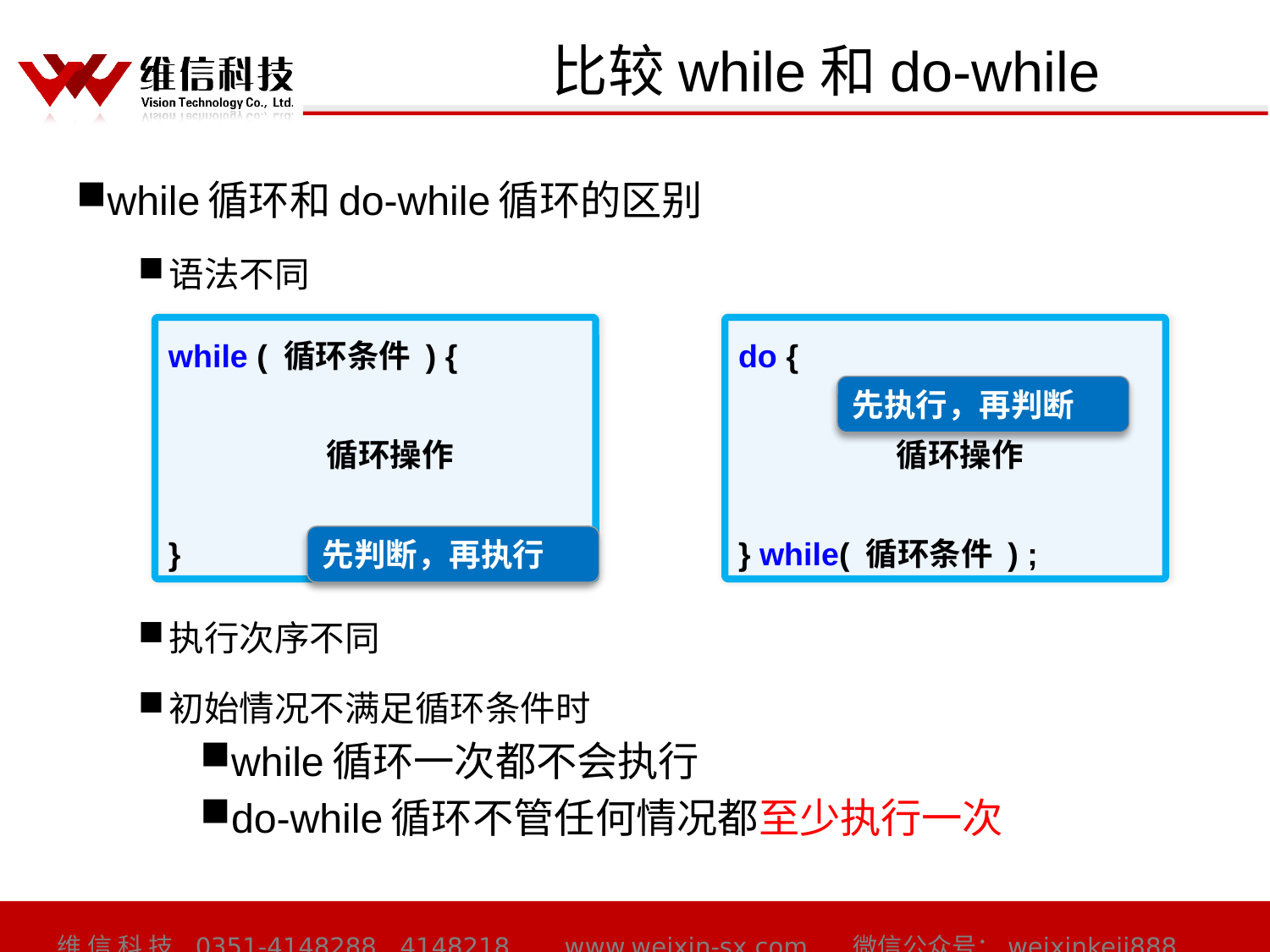

# 比较while和do-while
while循环和do-while循环的区别
语法不同

执行次序不同
初始情况不满足循环条件时
while循环一次都不会执行
do-while循环不管任何情况都至少执行一次
while ( 循环条件 ) {

		循环操作

}
do {

		循环操作

} while( 循环条件 ) ;
先执行，再判断
先判断，再执行